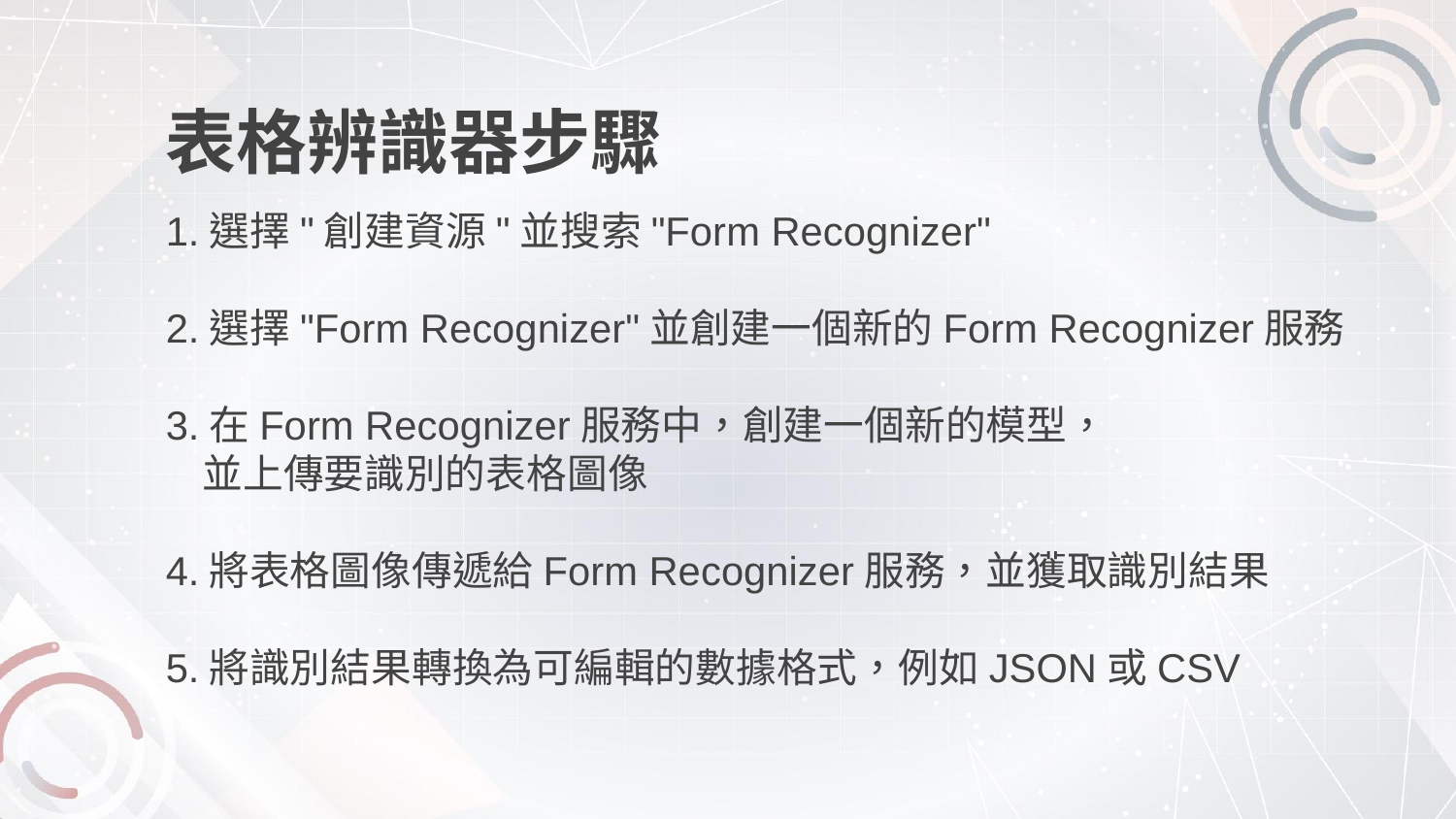

# 表格辨識器步驟
1.選擇"創建資源"並搜索"Form Recognizer"

2.選擇"Form Recognizer"並創建一個新的Form Recognizer服務

3.在Form Recognizer服務中，創建一個新的模型，
   並上傳要識別的表格圖像

4.將表格圖像傳遞給Form Recognizer服務，並獲取識別結果

5.將識別結果轉換為可編輯的數據格式，例如JSON或CSV